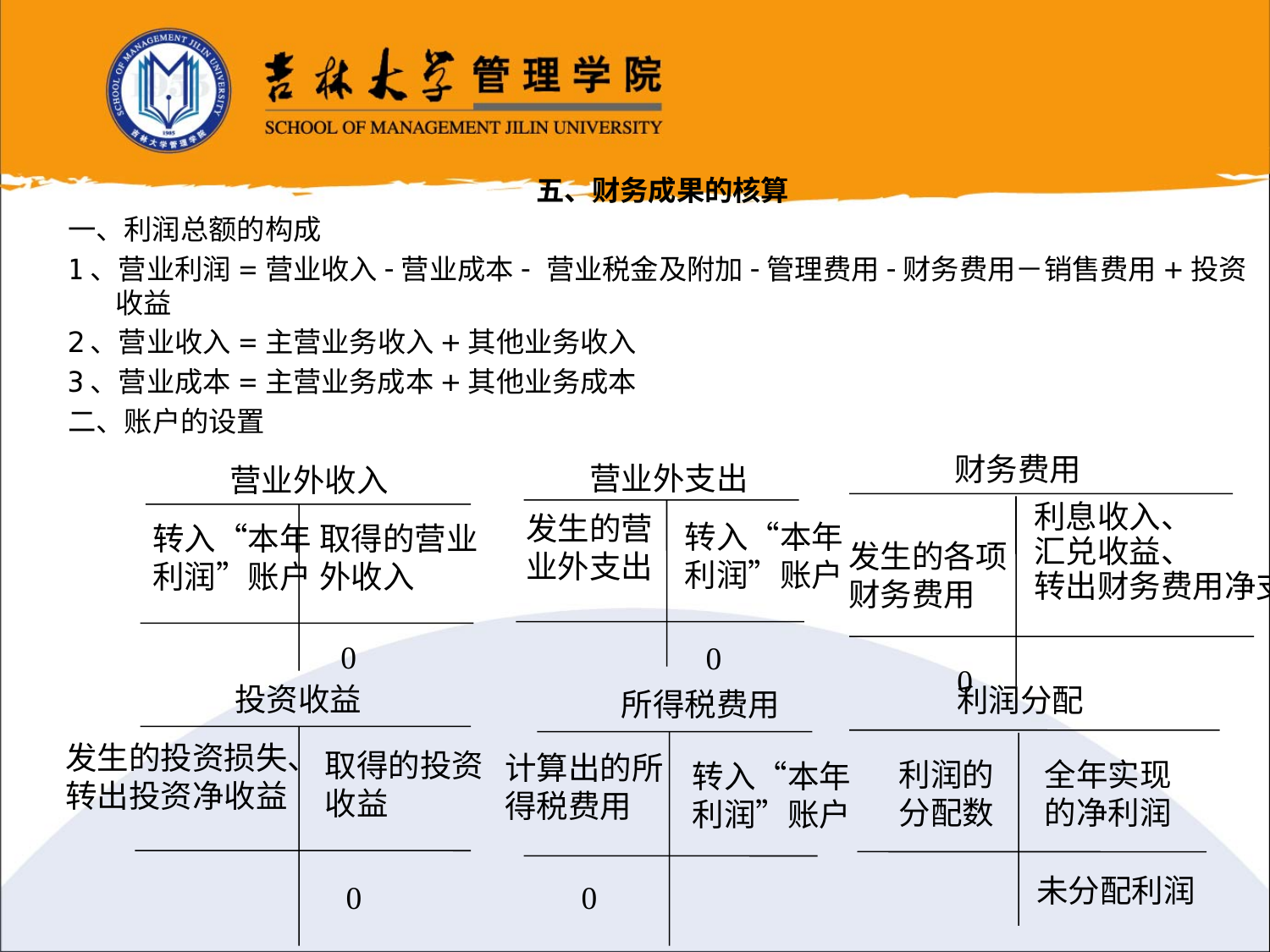

五、财务成果的核算
一、利润总额的构成
1、营业利润=营业收入-营业成本- 营业税金及附加-管理费用-财务费用－销售费用+投资收益
2、营业收入=主营业务收入+其他业务收入
3、营业成本=主营业务成本+其他业务成本
二、账户的设置
财务费用

利息收入、
汇兑收益、
转出财务费用净支出
发生的各项财务费用

0
营业外支出

发生的营业外支出
转入“本年利润”账户

0
营业外收入

转入“本年利润”账户
取得的营业外收入

0
投资收益

发生的投资损失、转出投资净收益
取得的投资收益

0
利润分配

利润的分配数
全年实现的净利润

未分配利润
所得税费用

计算出的所得税费用
转入“本年利润”账户

0
83